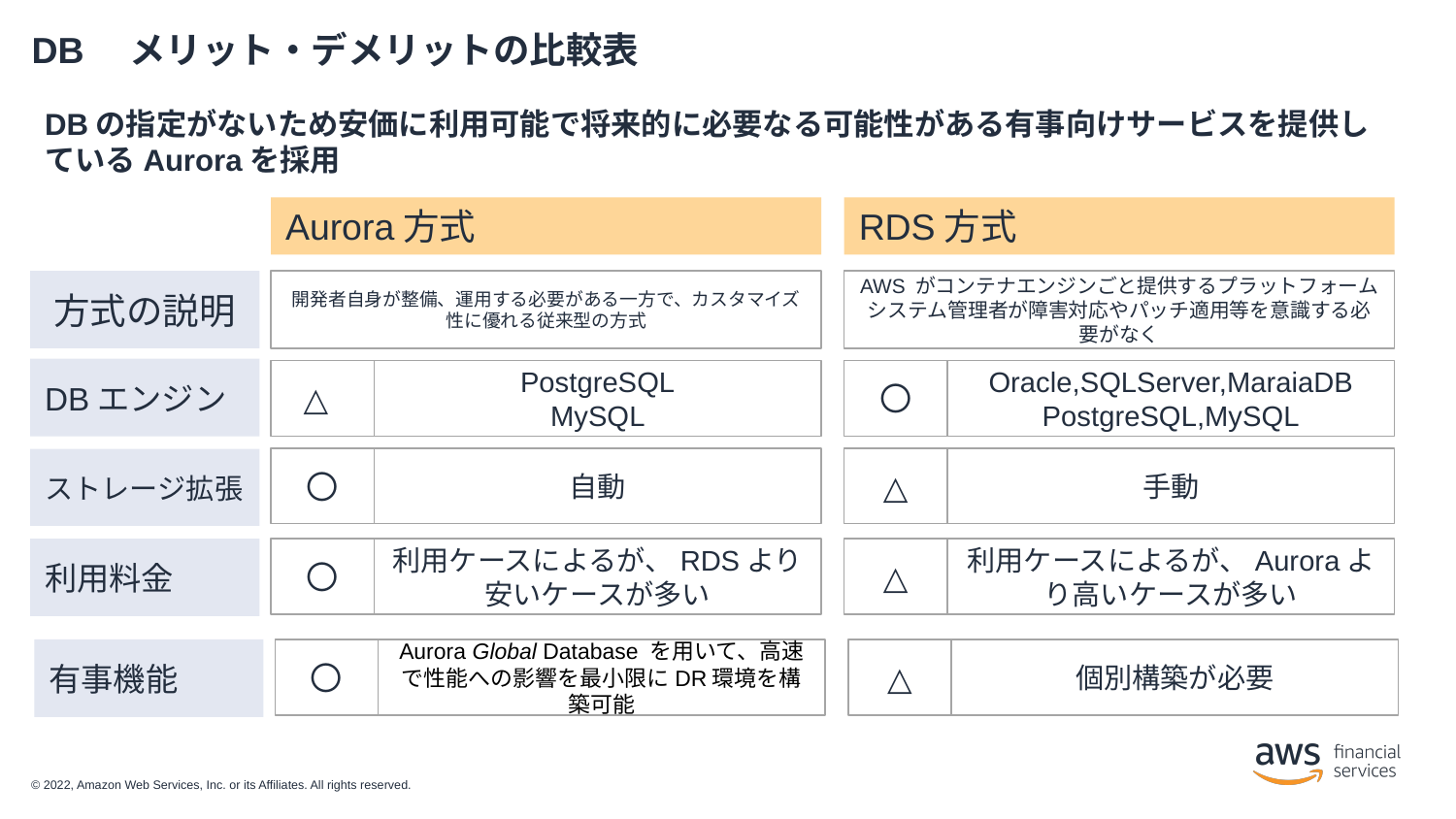

# DB　メリット・デメリットの比較表
DBの指定がないため安価に利用可能で将来的に必要なる可能性がある有事向けサービスを提供しているAuroraを採用
Aurora方式
RDS方式
方式の説明
開発者自身が整備、運用する必要がある一方で、カスタマイズ性に優れる従来型の方式
AWS がコンテナエンジンごと提供するプラットフォーム
システム管理者が障害対応やパッチ適用等を意識する必要がなく
DBエンジン
  △
PostgreSQL
MySQL
〇
Oracle,SQLServer,MaraiaDB
PostgreSQL,MySQL
〇
自動
△
手動
ストレージ拡張
利用料金
〇
利用ケースによるが、RDSより安いケースが多い
△
利用ケースによるが、Auroraより高いケースが多い
有事機能
〇
Aurora Global Database を用いて、高速で性能への影響を最小限にDR環境を構築可能
△
個別構築が必要